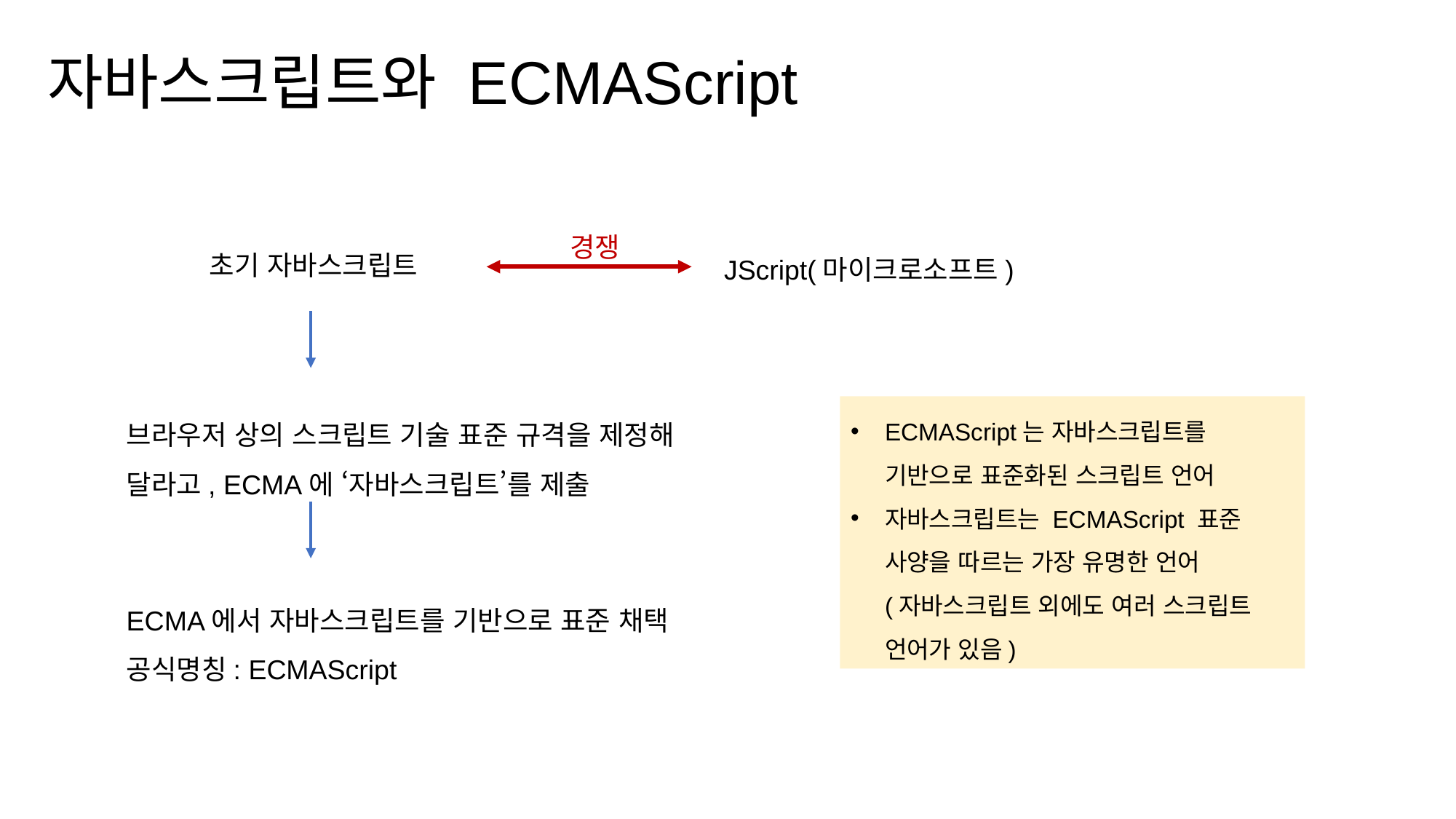

자바스크립트와 ECMAScript
경쟁
초기 자바스크립트
JScript(마이크로소프트)
브라우저 상의 스크립트 기술 표준 규격을 제정해 달라고, ECMA에 ‘자바스크립트’를 제출
ECMAScript는 자바스크립트를 기반으로 표준화된 스크립트 언어
자바스크립트는 ECMAScript 표준 사양을 따르는 가장 유명한 언어
(자바스크립트 외에도 여러 스크립트 언어가 있음)
ECMA에서 자바스크립트를 기반으로 표준 채택
공식명칭: ECMAScript